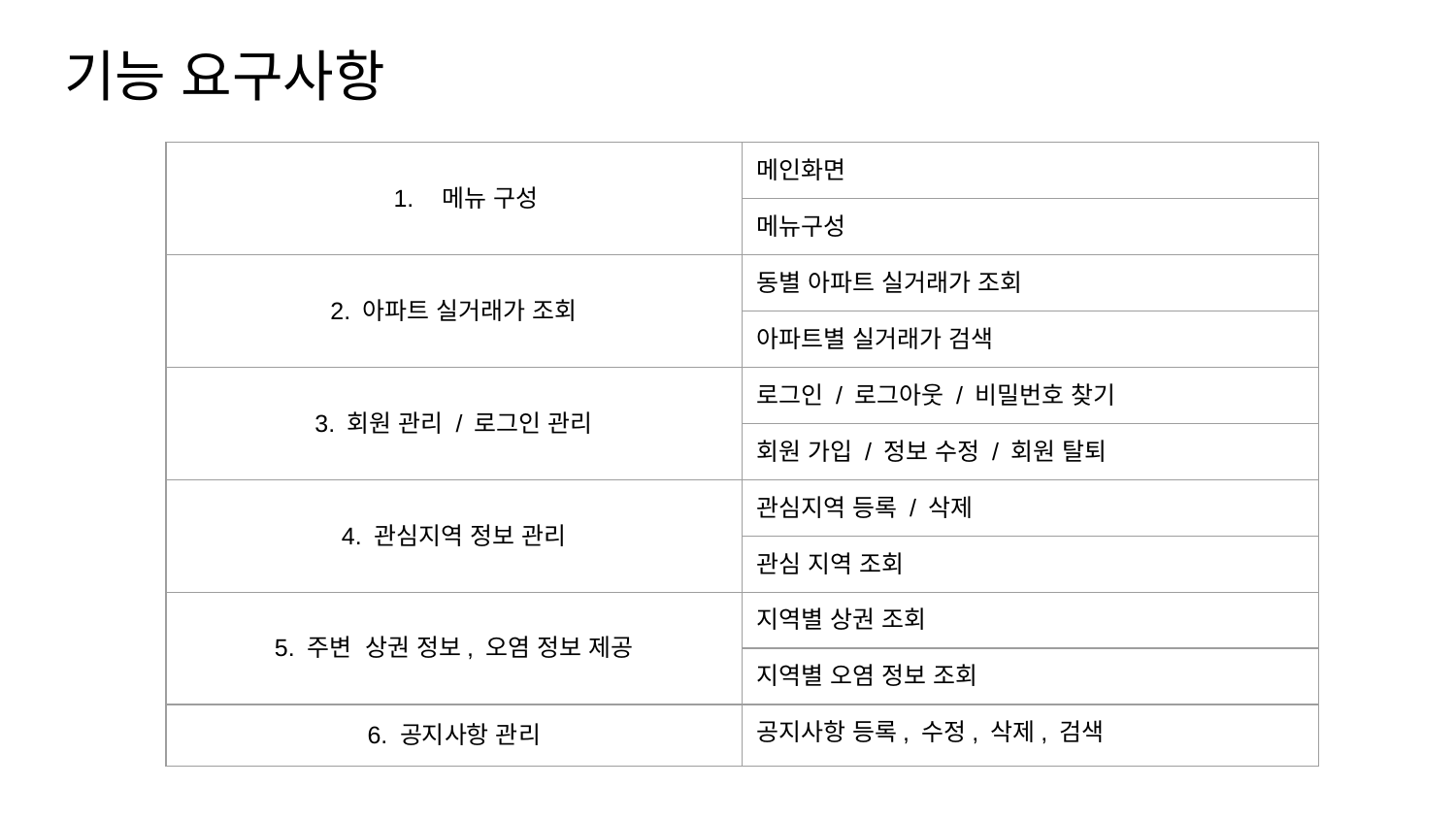

# 기능 요구사항
| 메뉴 구성 | 메인화면 |
| --- | --- |
|  | 메뉴구성 |
| 2. 아파트 실거래가 조회 | 동별 아파트 실거래가 조회 |
|  | 아파트별 실거래가 검색 |
| 3. 회원 관리 / 로그인 관리 | 로그인 / 로그아웃 / 비밀번호 찾기 |
|  | 회원 가입 / 정보 수정 / 회원 탈퇴 |
| 4. 관심지역 정보 관리 | 관심지역 등록 / 삭제 |
|  | 관심 지역 조회 |
| 5. 주변 상권 정보, 오염 정보 제공 | 지역별 상권 조회 |
|  | 지역별 오염 정보 조회 |
| 6. 공지사항 관리 | 공지사항 등록, 수정, 삭제, 검색 |